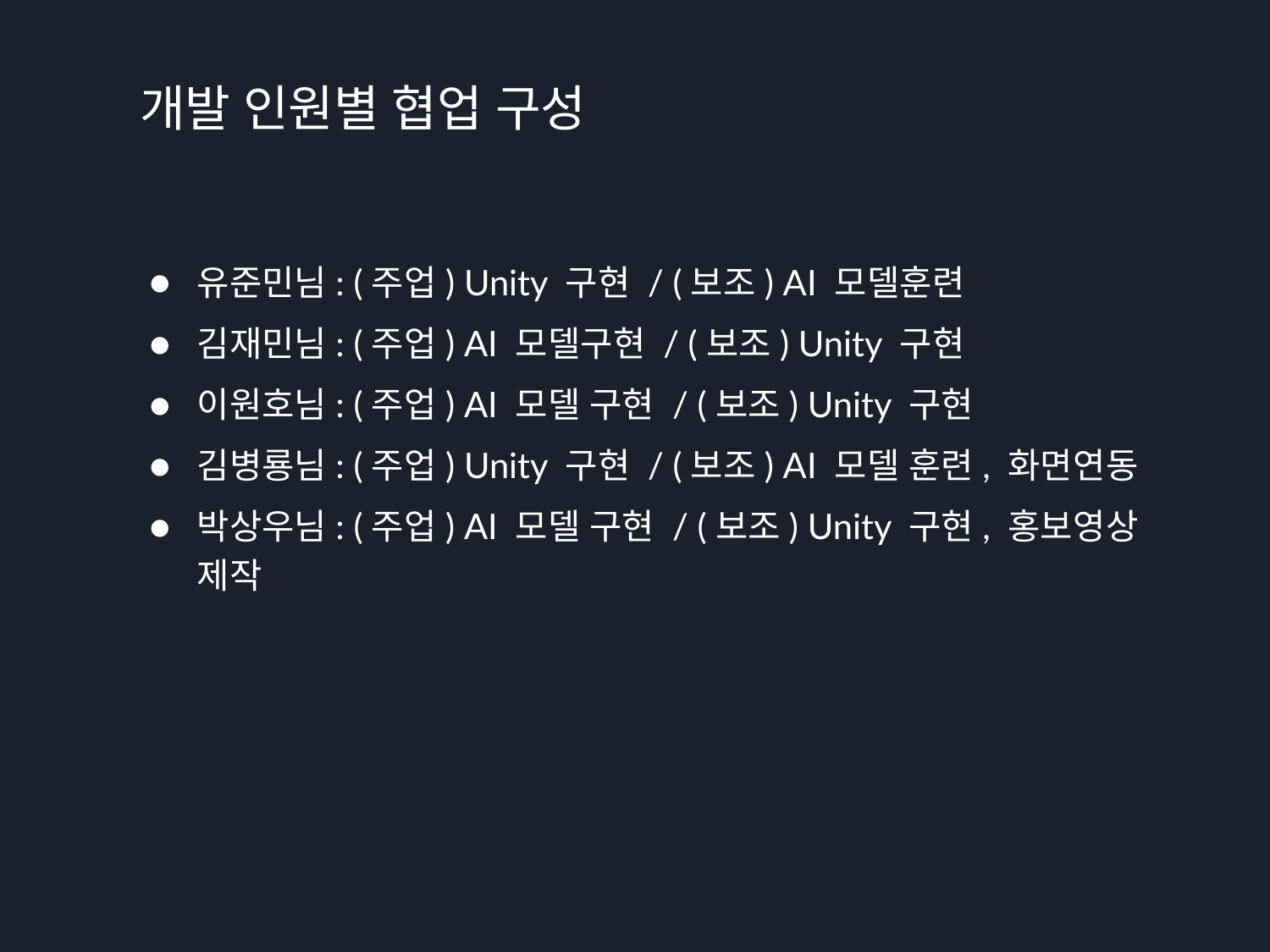

# 개발 인원별 협업 구성
유준민님: (주업) Unity 구현 / (보조) AI 모델훈련
김재민님: (주업) AI 모델구현 / (보조) Unity 구현
이원호님: (주업) AI 모델 구현 / (보조) Unity 구현
김병룡님: (주업) Unity 구현 / (보조) AI 모델 훈련, 화면연동
박상우님: (주업) AI 모델 구현 / (보조) Unity 구현, 홍보영상 제작